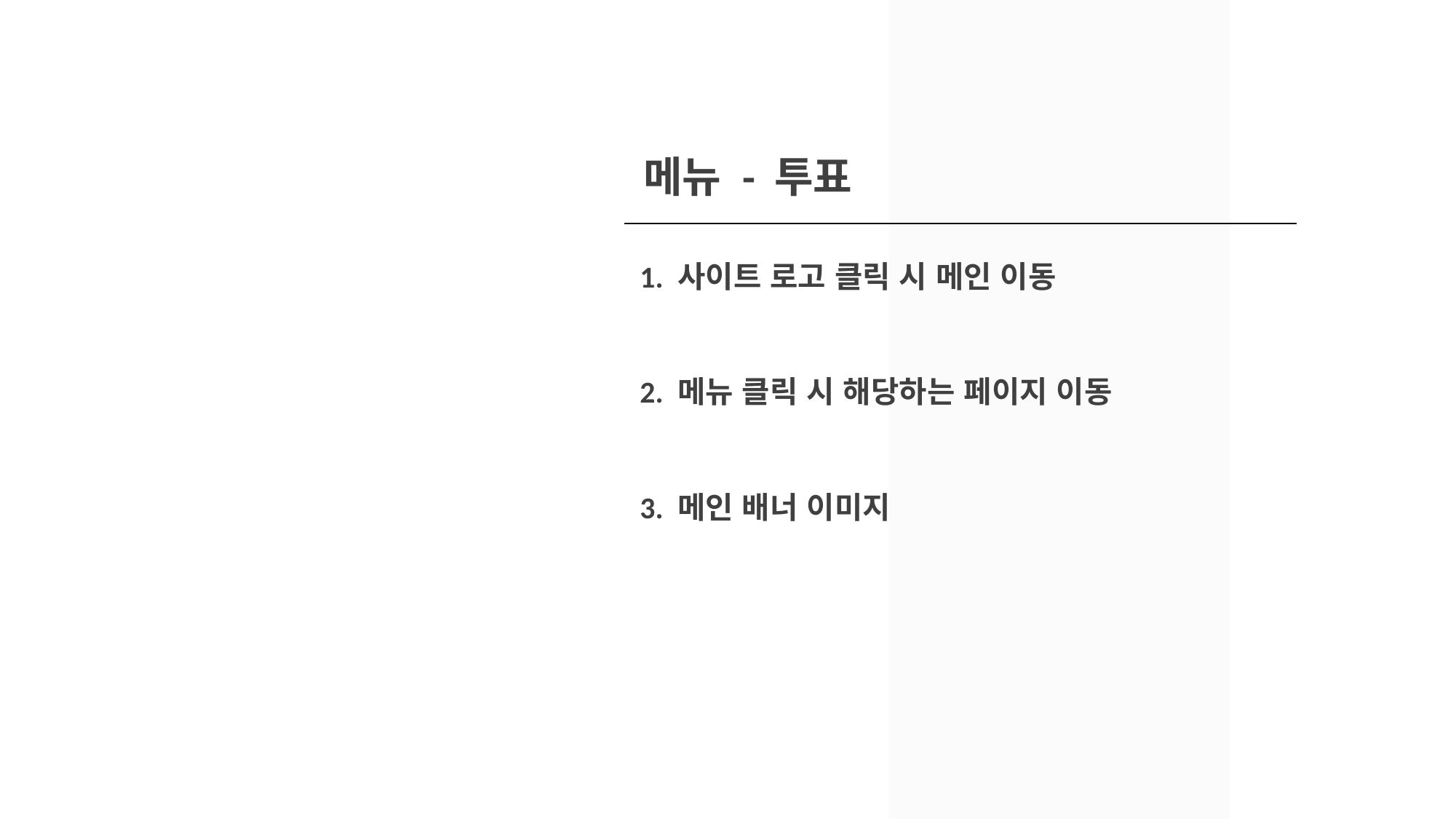

# 메뉴 - 투표
 1. 사이트 로고 클릭 시 메인 이동

 2. 메뉴 클릭 시 해당하는 페이지 이동

 3. 메인 배너 이미지